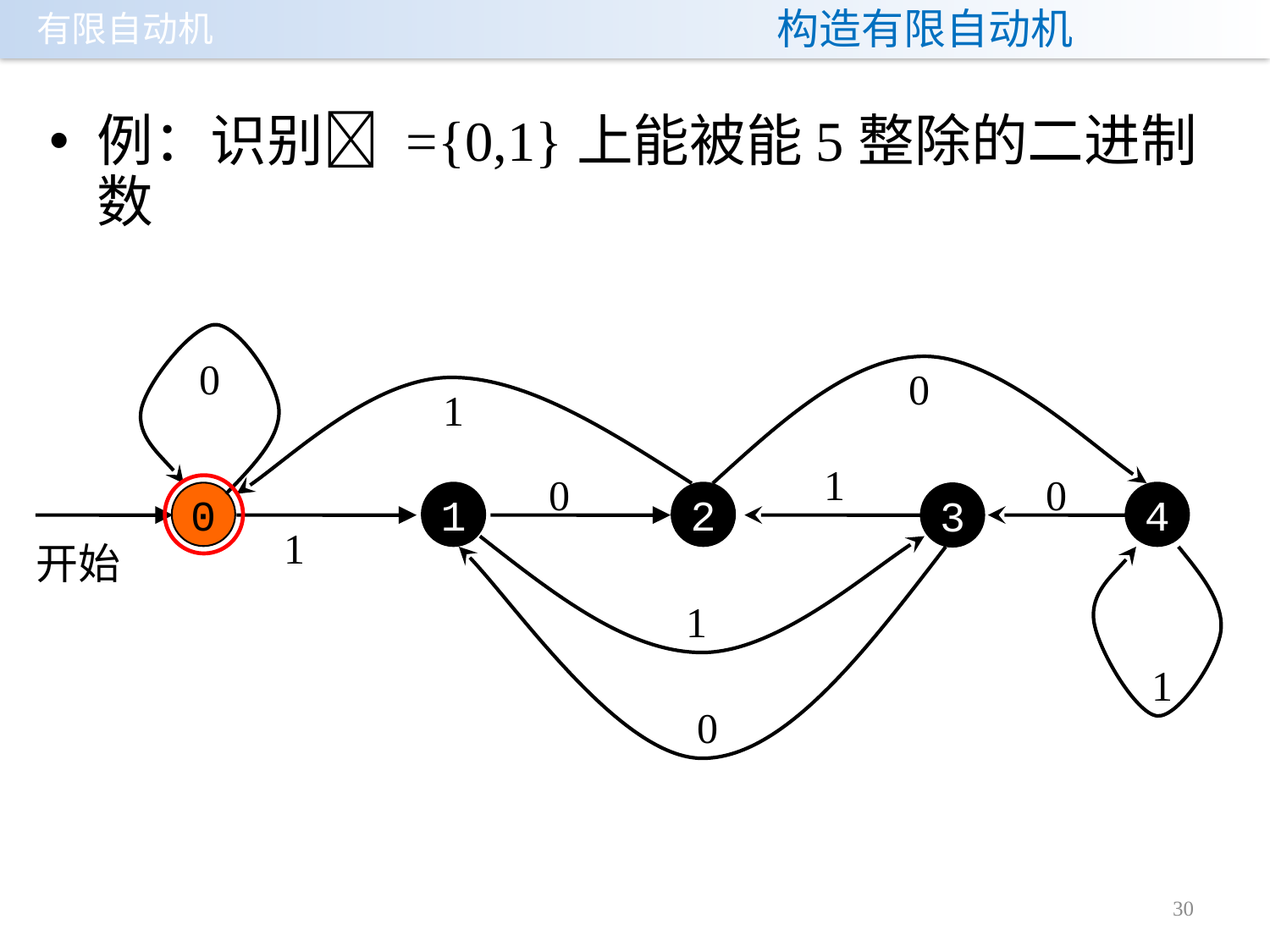

# 构造有限自动机
例：识别Σ ={0,1}上能被能5整除的二进制数

0

0

1
1

0

0

0
1
2
4
3

1
开始

1

0

1
30